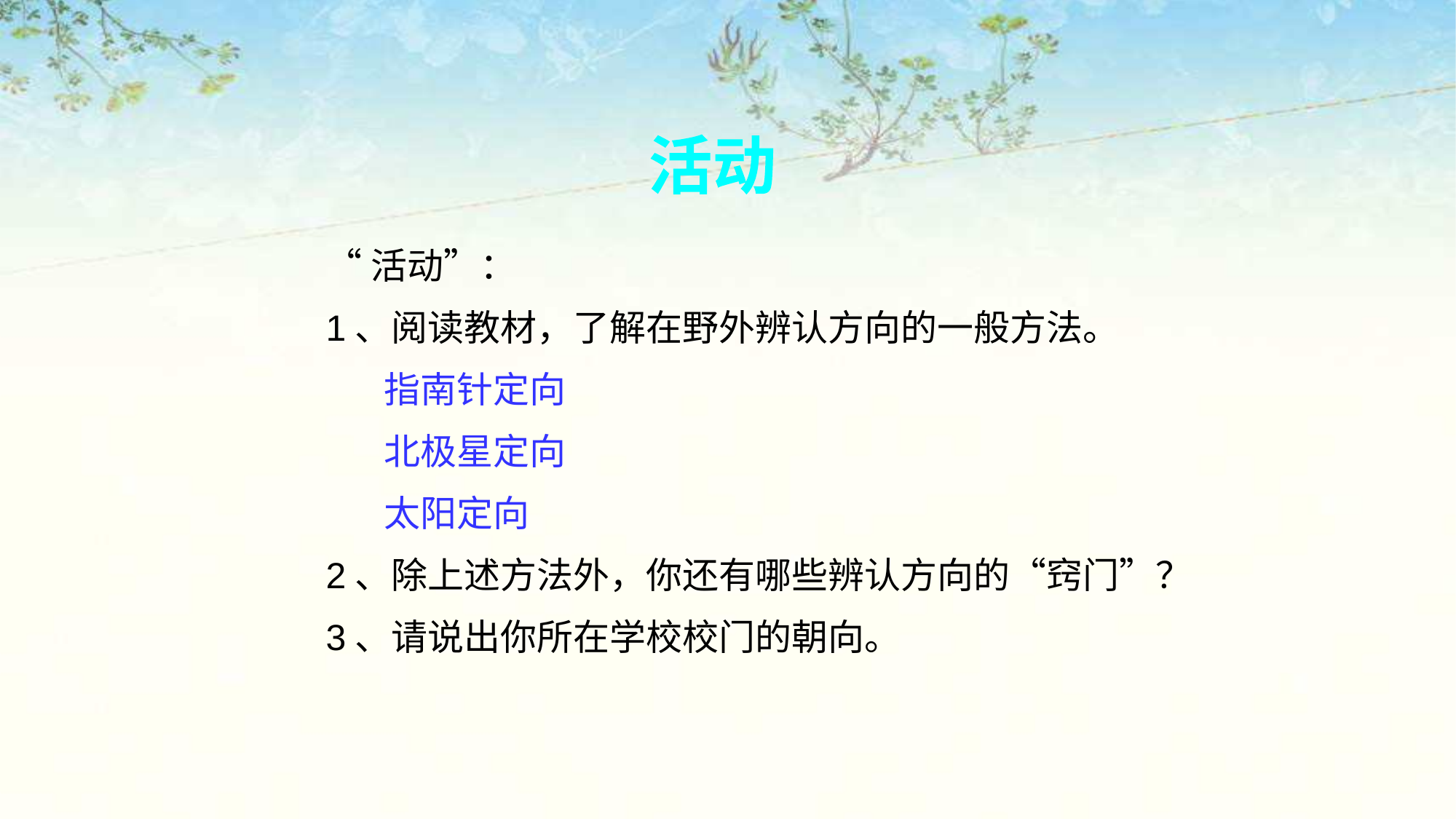

活动
“活动”：
1、阅读教材，了解在野外辨认方向的一般方法。
      指南针定向
      北极星定向
      太阳定向
2、除上述方法外，你还有哪些辨认方向的“窍门”？
3、请说出你所在学校校门的朝向。